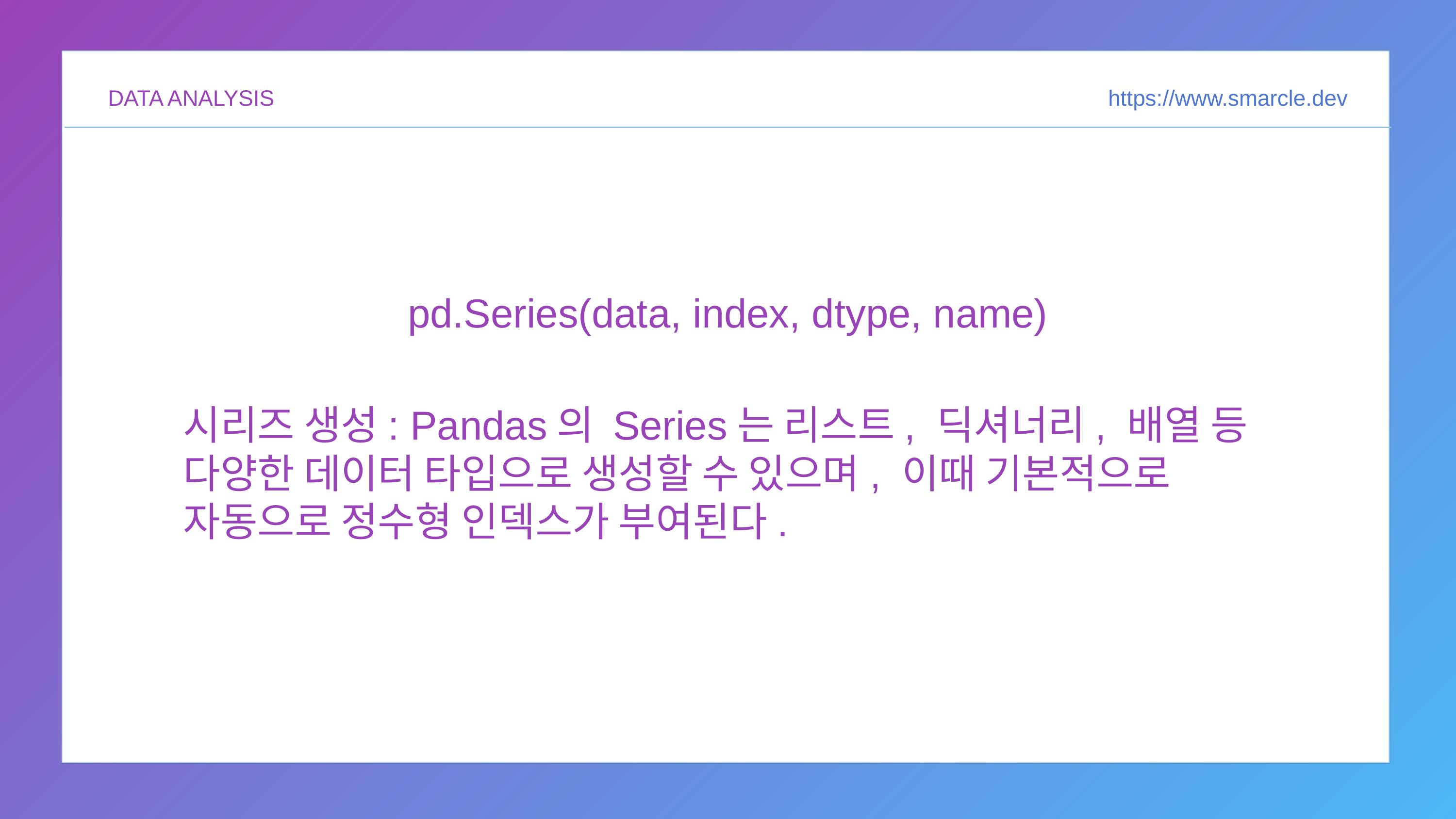

DATA ANALYSIS
https://www.smarcle.dev

pd.Series(data, index, dtype, name)
시리즈 생성: Pandas의 Series는 리스트, 딕셔너리, 배열 등 다양한 데이터 타입으로 생성할 수 있으며, 이때 기본적으로 자동으로 정수형 인덱스가 부여된다.